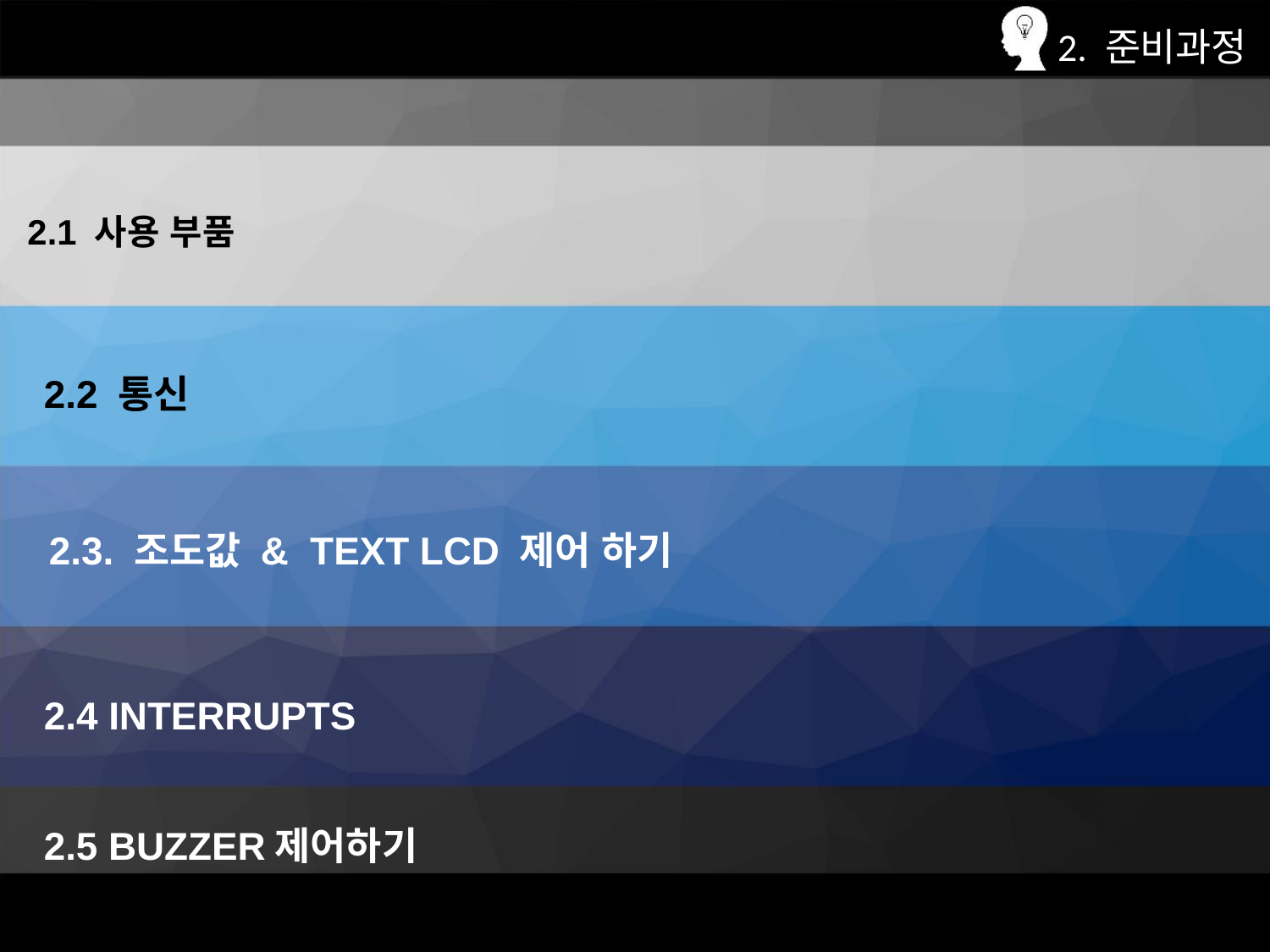

2. 준비과정

2.1 사용 부품
2.2 통신
2.3. 조도값 &  TEXT LCD 제어 하기
2.4 INTERRUPTS
2.5 BUZZER제어하기